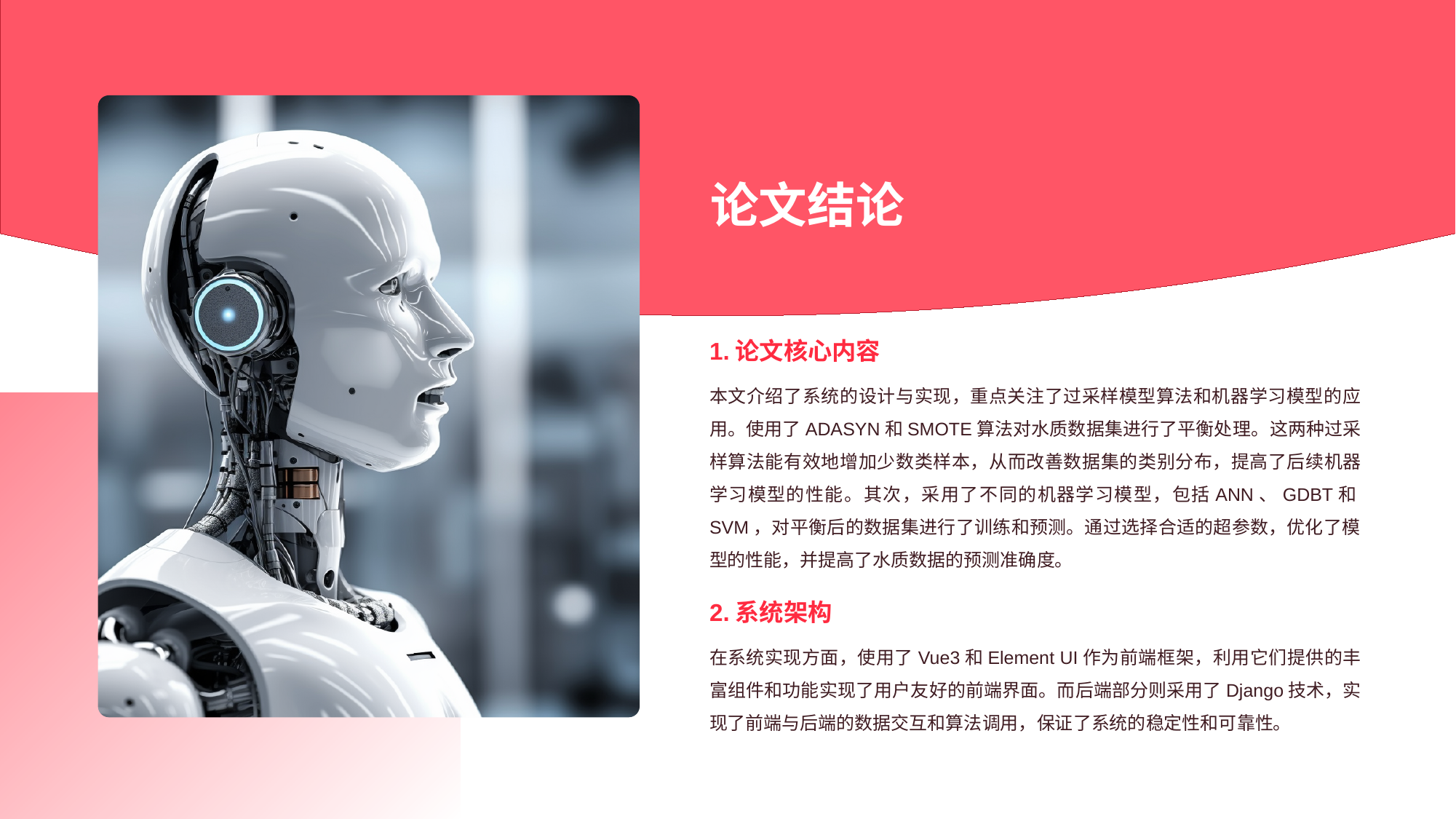

论文结论
1.论文核心内容
本文介绍了系统的设计与实现，重点关注了过采样模型算法和机器学习模型的应用。使用了ADASYN和SMOTE算法对水质数据集进行了平衡处理。这两种过采样算法能有效地增加少数类样本，从而改善数据集的类别分布，提高了后续机器学习模型的性能。其次，采用了不同的机器学习模型，包括ANN、GDBT和SVM，对平衡后的数据集进行了训练和预测。通过选择合适的超参数，优化了模型的性能，并提高了水质数据的预测准确度。
2.系统架构
在系统实现方面，使用了Vue3和Element UI作为前端框架，利用它们提供的丰富组件和功能实现了用户友好的前端界面。而后端部分则采用了Django技术，实现了前端与后端的数据交互和算法调用，保证了系统的稳定性和可靠性。